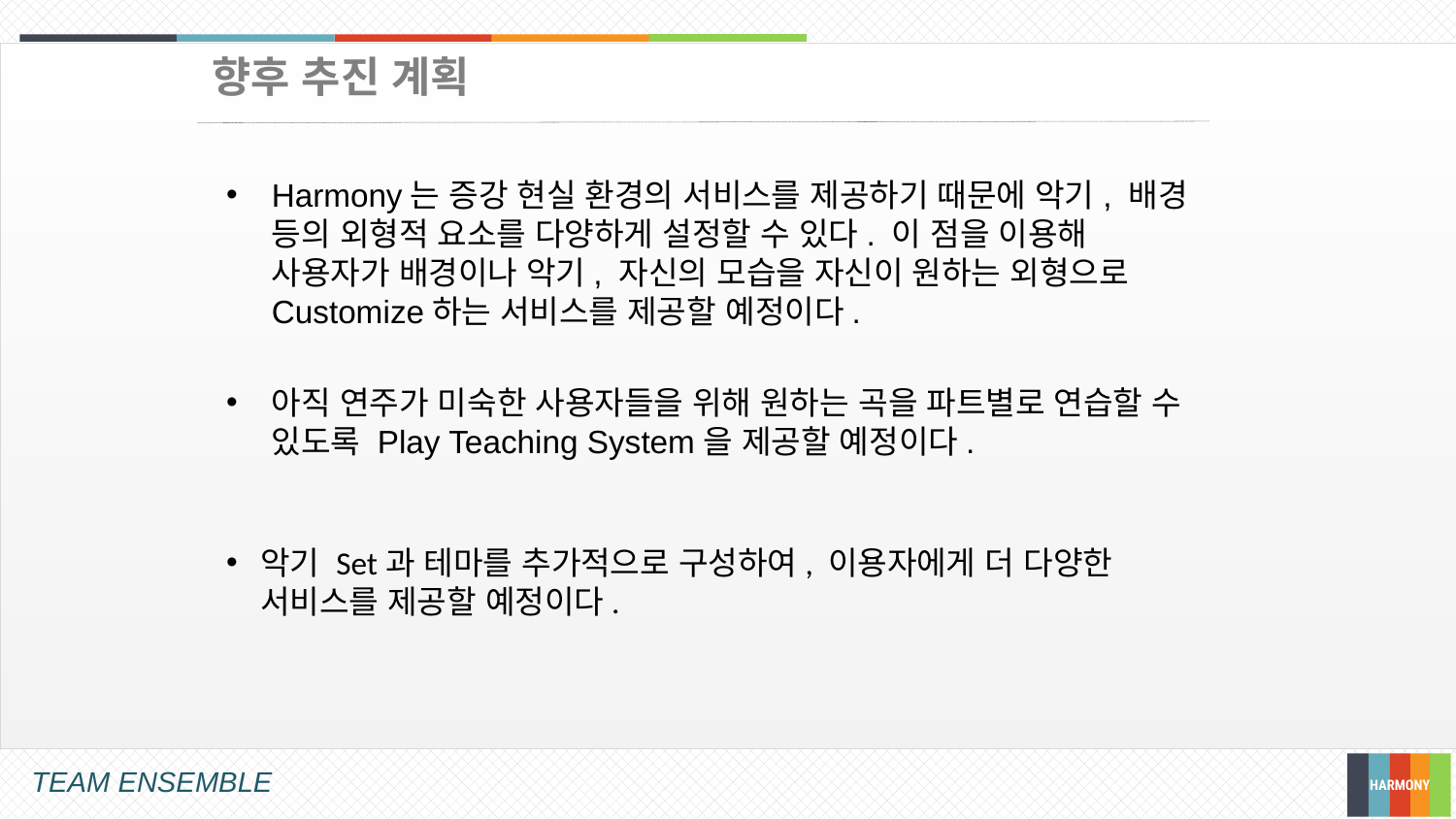

향후 추진 계획

Harmony는 증강 현실 환경의 서비스를 제공하기 때문에 악기, 배경 등의 외형적 요소를 다양하게 설정할 수 있다. 이 점을 이용해 사용자가 배경이나 악기, 자신의 모습을 자신이 원하는 외형으로 Customize하는 서비스를 제공할 예정이다.
아직 연주가 미숙한 사용자들을 위해 원하는 곡을 파트별로 연습할 수 있도록 Play Teaching System을 제공할 예정이다.
악기 Set과 테마를 추가적으로 구성하여, 이용자에게 더 다양한 서비스를 제공할 예정이다.